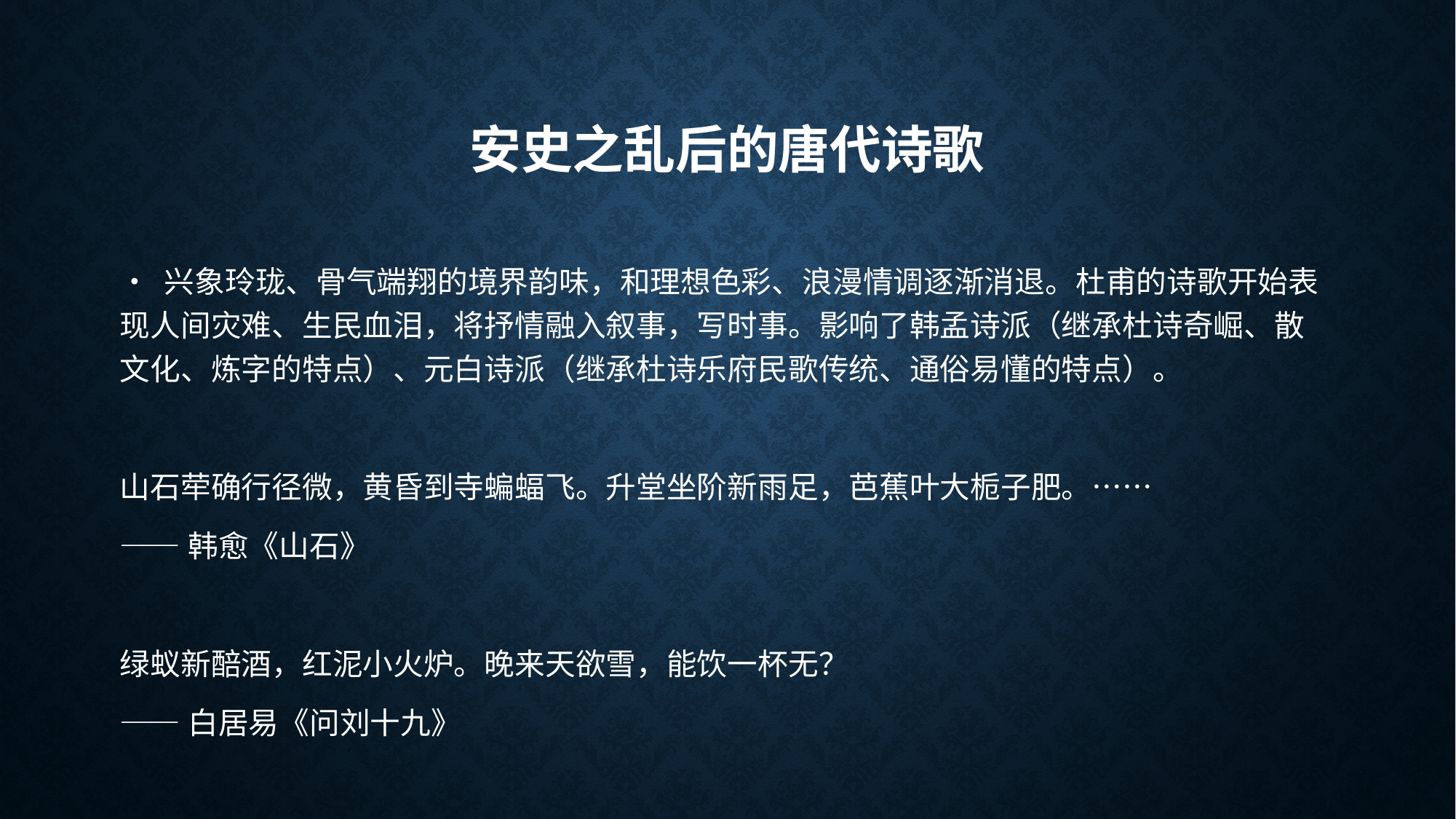

# 安史之乱后的唐代诗歌
• 兴象玲珑、骨气端翔的境界韵味，和理想色彩、浪漫情调逐渐消退。杜甫的诗歌开始表现人间灾难、生民血泪，将抒情融入叙事，写时事。影响了韩孟诗派（继承杜诗奇崛、散文化、炼字的特点）、元白诗派（继承杜诗乐府民歌传统、通俗易懂的特点）。

山石荦确行径微，黄昏到寺蝙蝠飞。升堂坐阶新雨足，芭蕉叶大栀子肥。……
——韩愈《山石》

绿蚁新醅酒，红泥小火炉。晚来天欲雪，能饮一杯无？
——白居易《问刘十九》